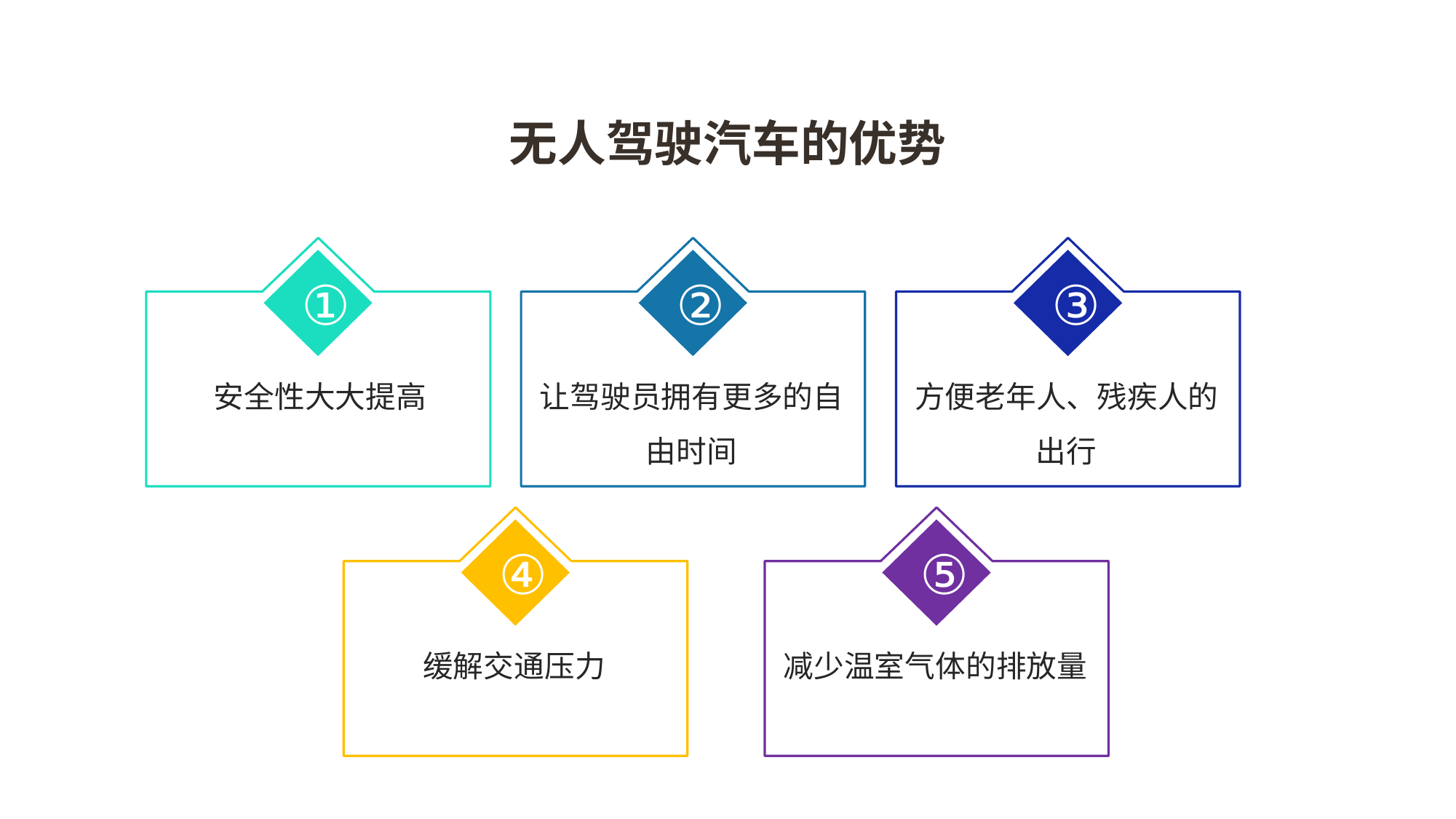

无人驾驶汽车的优势

①
安全性大大提高

②
让驾驶员拥有更多的自由时间

③
方便老年人、残疾人的出行

④
缓解交通压力

⑤
减少温室气体的排放量